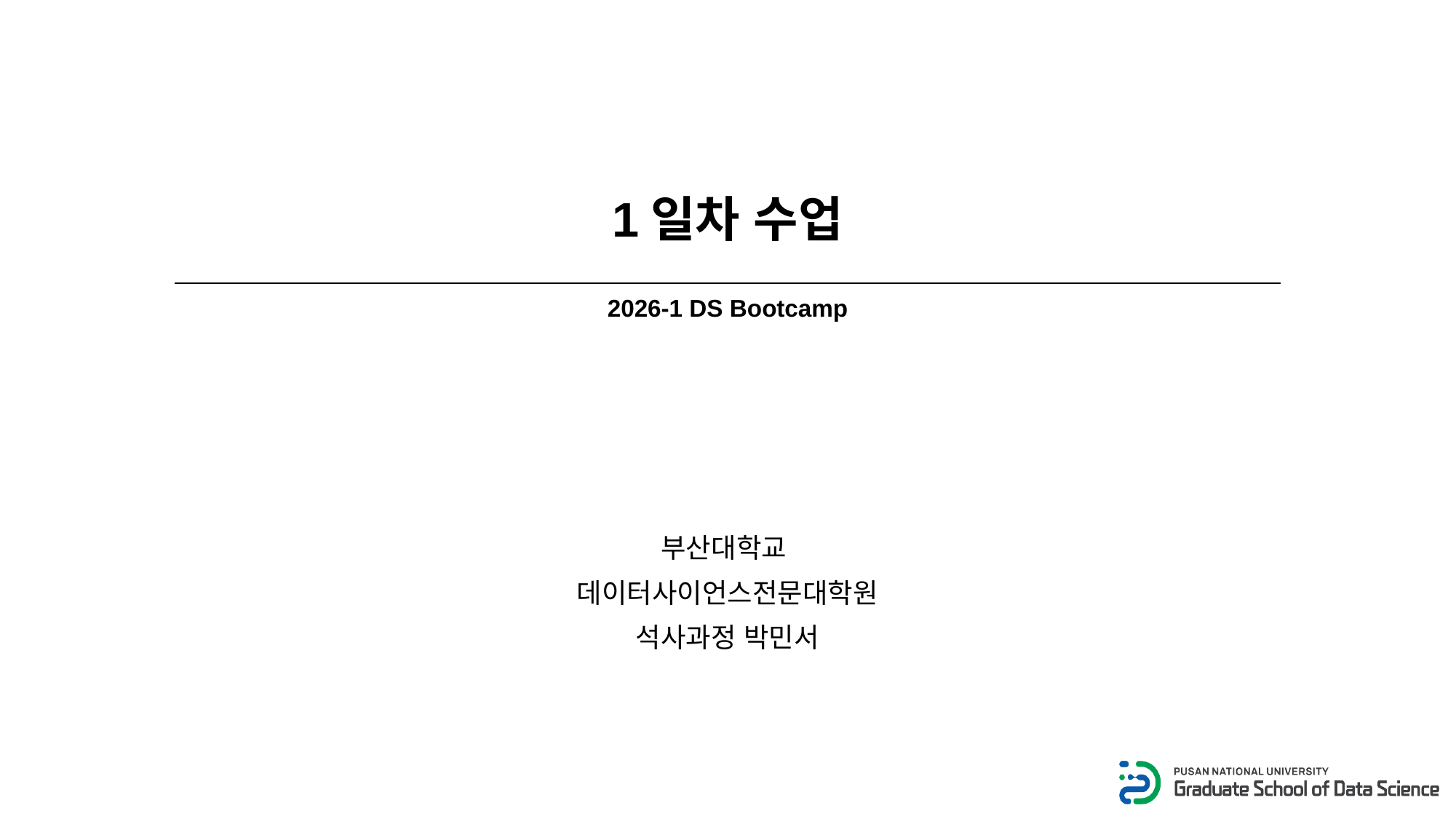

# 1일차 수업
2026-1 DS Bootcamp
부산대학교
데이터사이언스전문대학원
석사과정 박민서